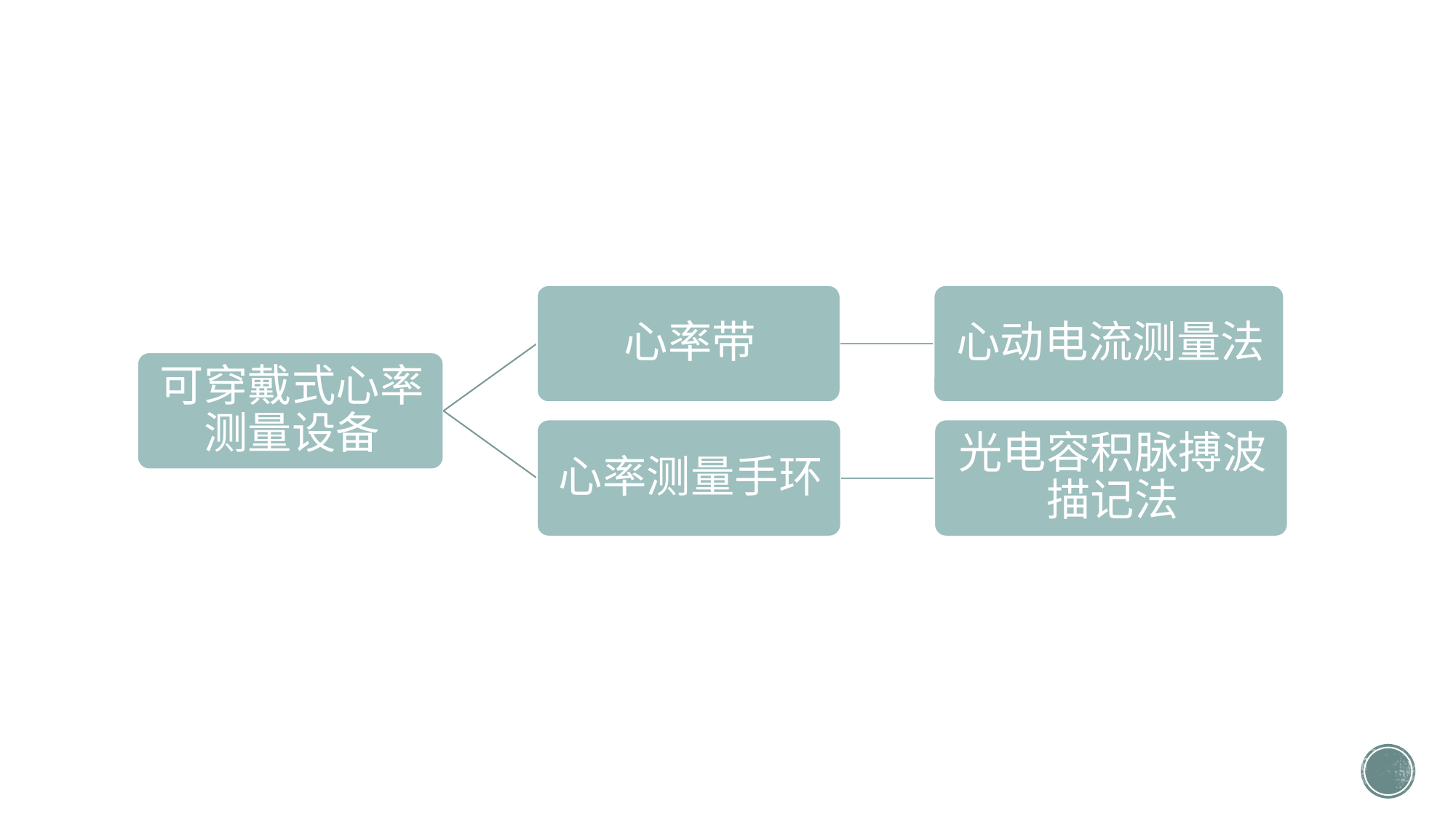

可穿戴式心率测量设备

心率带

心动电流测量法

心率测量手环

光电容积脉搏波描记法